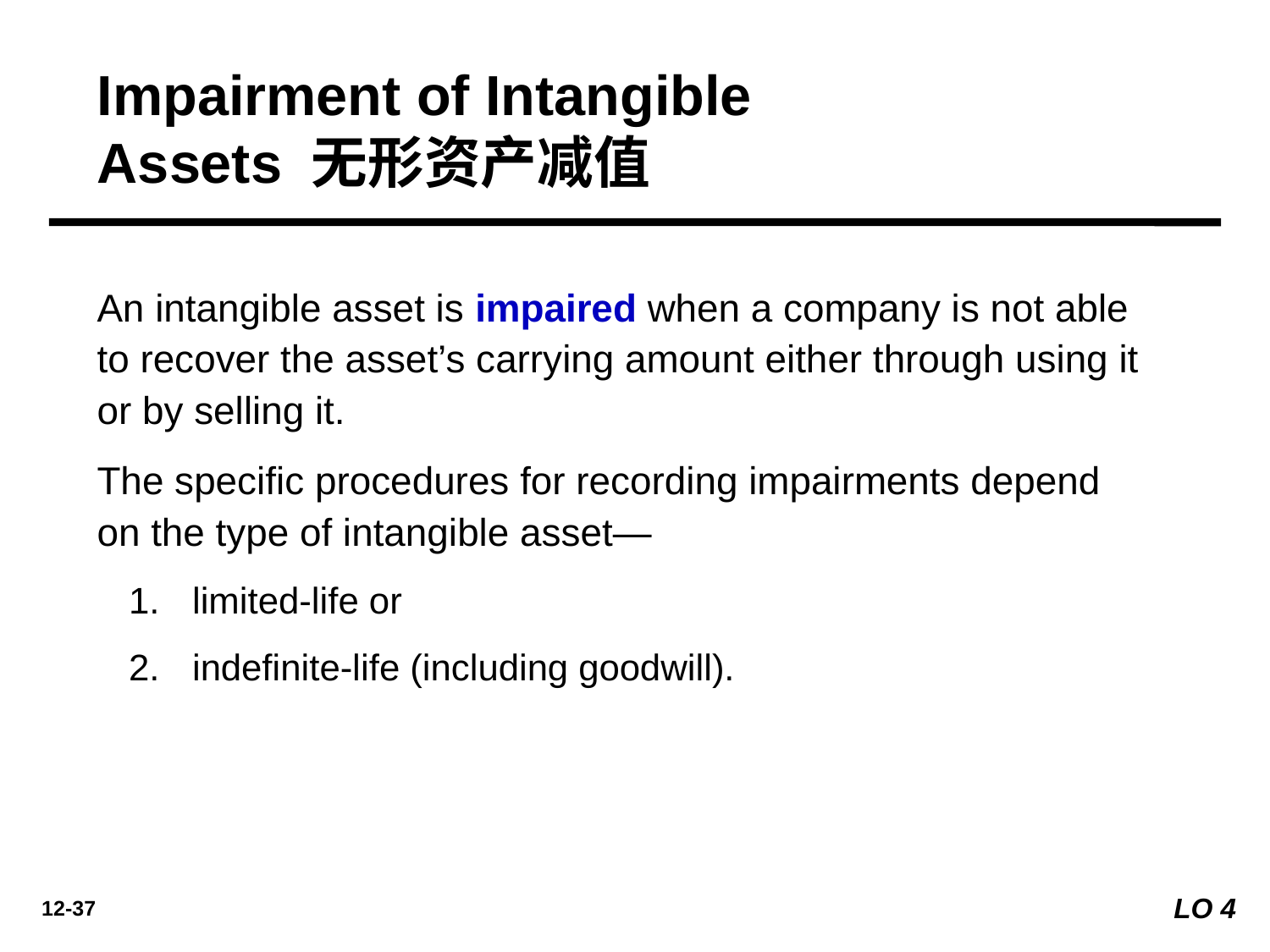

Impairment of Intangible Assets 无形资产减值

An intangible asset is impaired when a company is not able to recover the asset’s carrying amount either through using it or by selling it.
The speciﬁc procedures for recording impairments depend on the type of intangible asset—
limited-life or
indeﬁnite-life (including goodwill).
LO 4